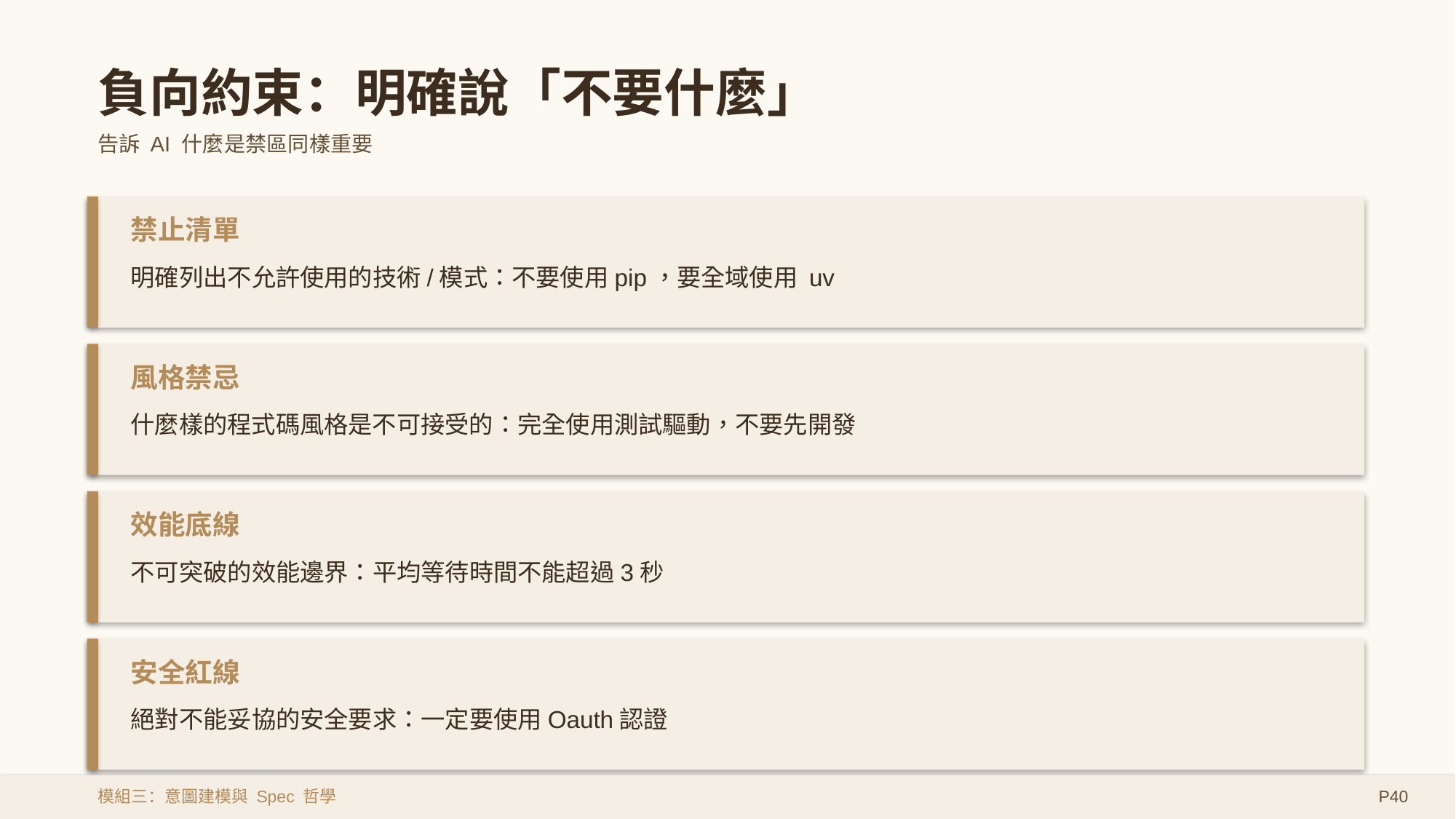

負向約束：明確說「不要什麼」
告訴 AI 什麼是禁區同樣重要

禁止清單
明確列出不允許使用的技術/模式：不要使用pip，要全域使用 uv

風格禁忌
什麼樣的程式碼風格是不可接受的：完全使用測試驅動，不要先開發

效能底線
不可突破的效能邊界：平均等待時間不能超過3秒

安全紅線
絕對不能妥協的安全要求：一定要使用Oauth認證

模組三：意圖建模與 Spec 哲學
P40